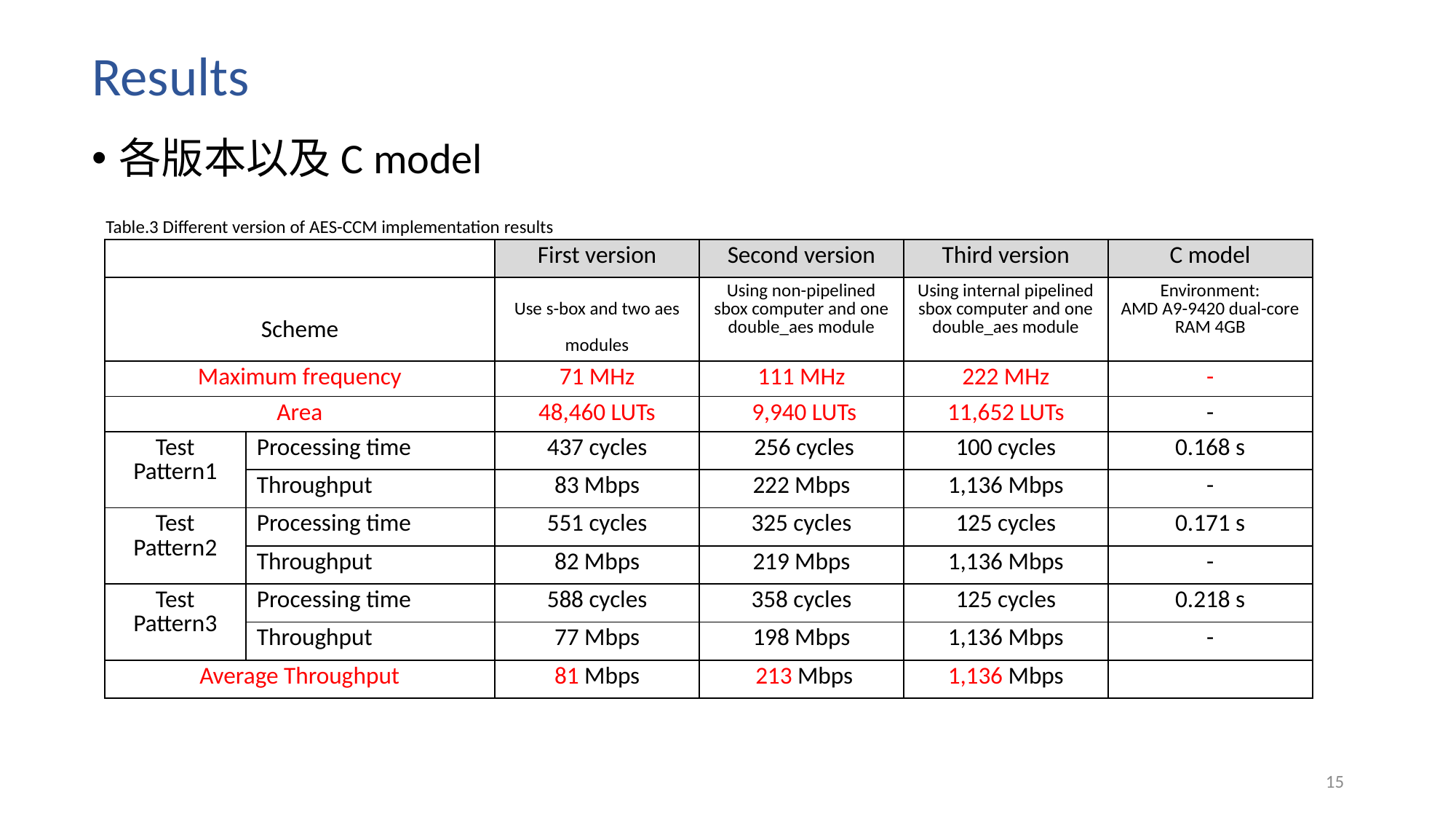

# Results
各版本以及C model
Table.3 Different version of AES-CCM implementation results
|  |  | First version | Second version | Third version | C model |
| --- | --- | --- | --- | --- | --- |
| Scheme |  | Use s-box and two aes modules | Using non-pipelined sbox computer and one double\_aes module | Using internal pipelined sbox computer and one double\_aes module | Environment: AMD A9-9420 dual-core RAM 4GB |
| Maximum frequency |  | 71 MHz | 111 MHz | 222 MHz | - |
| Area |  | 48,460 LUTs | 9,940 LUTs | 11,652 LUTs | - |
| Test Pattern1 | Processing time | 437 cycles | 256 cycles | 100 cycles | 0.168 s |
|  | Throughput | 83 Mbps | 222 Mbps | 1,136 Mbps | - |
| Test Pattern2 | Processing time | 551 cycles | 325 cycles | 125 cycles | 0.171 s |
|  | Throughput | 82 Mbps | 219 Mbps | 1,136 Mbps | - |
| Test Pattern3 | Processing time | 588 cycles | 358 cycles | 125 cycles | 0.218 s |
|  | Throughput | 77 Mbps | 198 Mbps | 1,136 Mbps | - |
| Average Throughput |  | 81 Mbps | 213 Mbps | 1,136 Mbps |  |
15